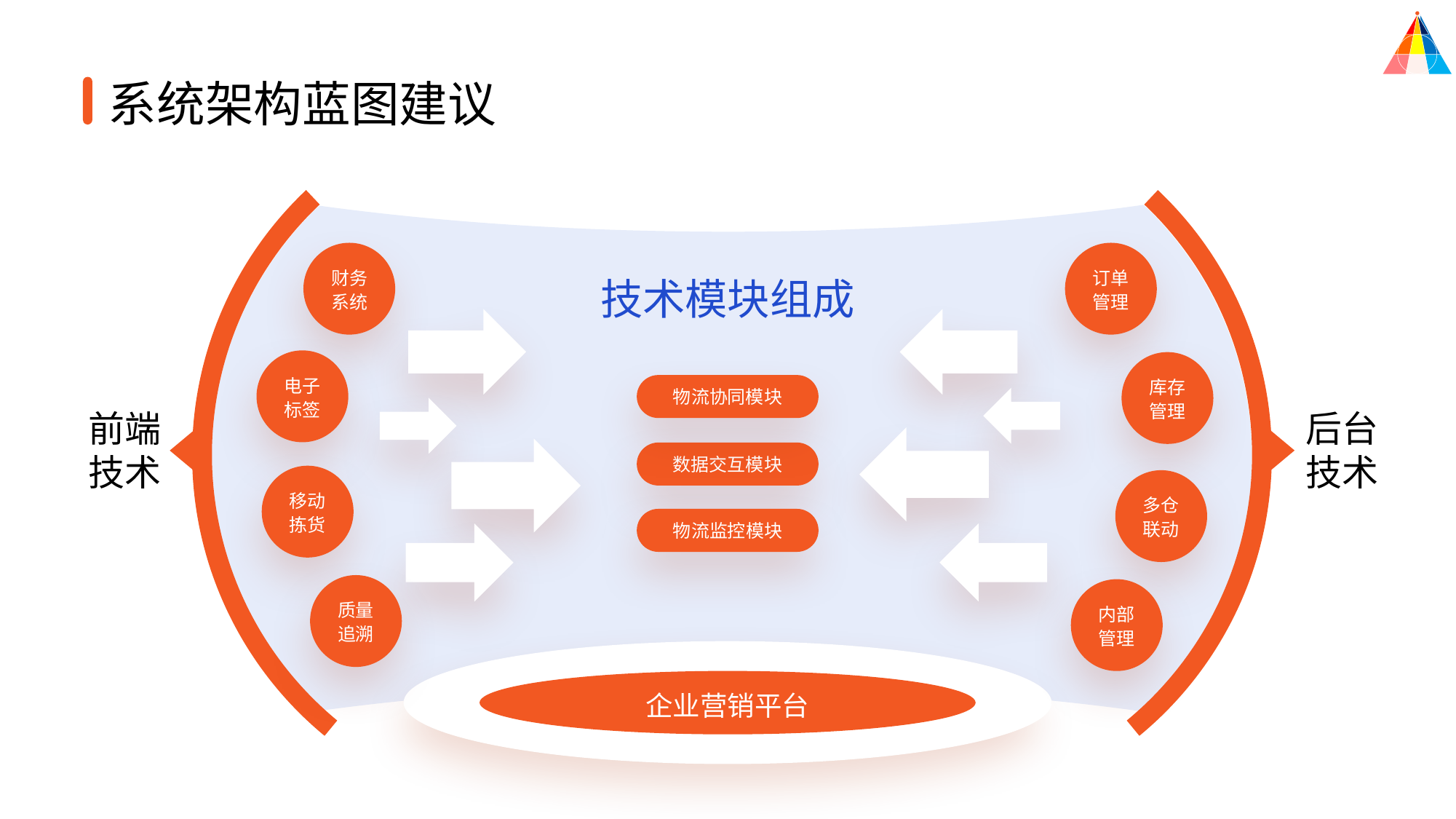

系统架构蓝图建议

订单
管理
财务
系统
技术模块组成

电子
标签

库存
管理

物流协同模块

前端
技术
后台
技术

数据交互模块

移动
拣货

多仓
联动

物流监控模块

质量
追溯

内部
管理

企业营销平台